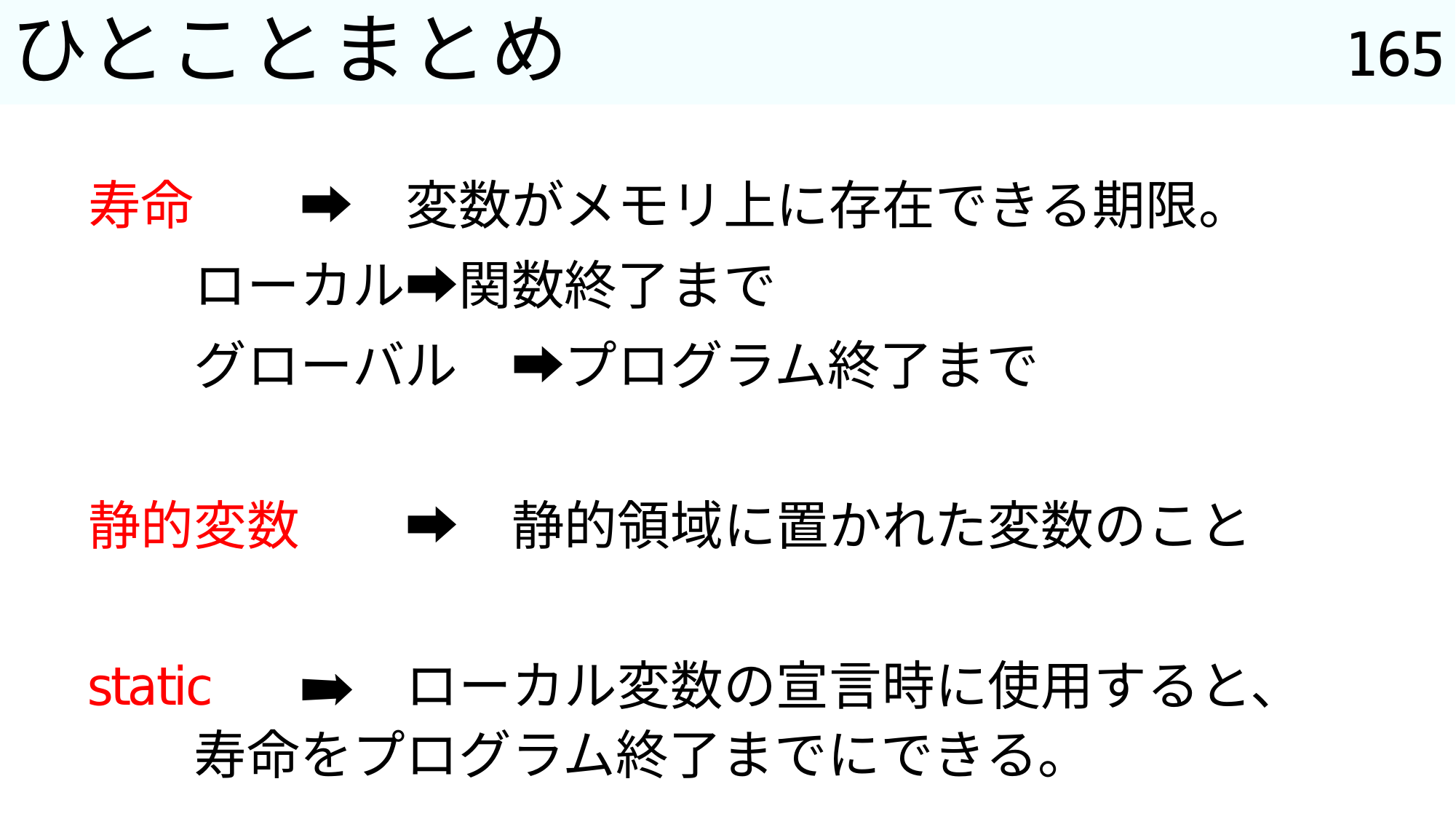

165
# ひとことまとめ
寿命		➡	変数がメモリ上に存在できる期限。
				ローカル		➡関数終了まで
				グローバル	➡プログラム終了まで

静的変数	➡	静的領域に置かれた変数のこと

static		➡	ローカル変数の宣言時に使用すると、
				寿命をプログラム終了までにできる。